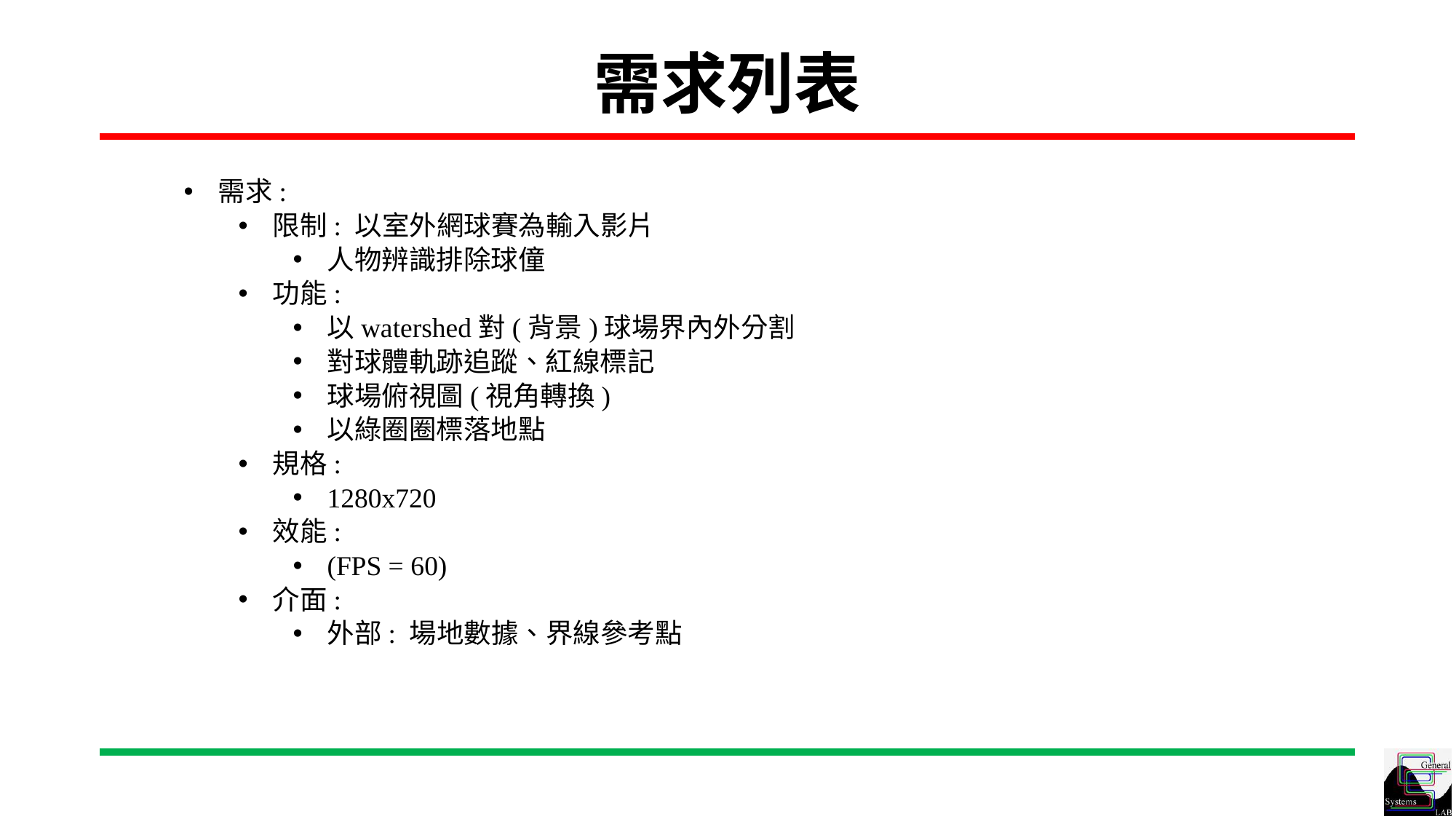

# 需求列表
需求:
限制: 以室外網球賽為輸入影片
人物辨識排除球僮
功能:
以watershed對(背景)球場界內外分割
對球體軌跡追蹤、紅線標記
球場俯視圖(視角轉換)
以綠圈圈標落地點
規格:
1280x720
效能:
(FPS = 60)
介面:
外部: 場地數據、界線參考點